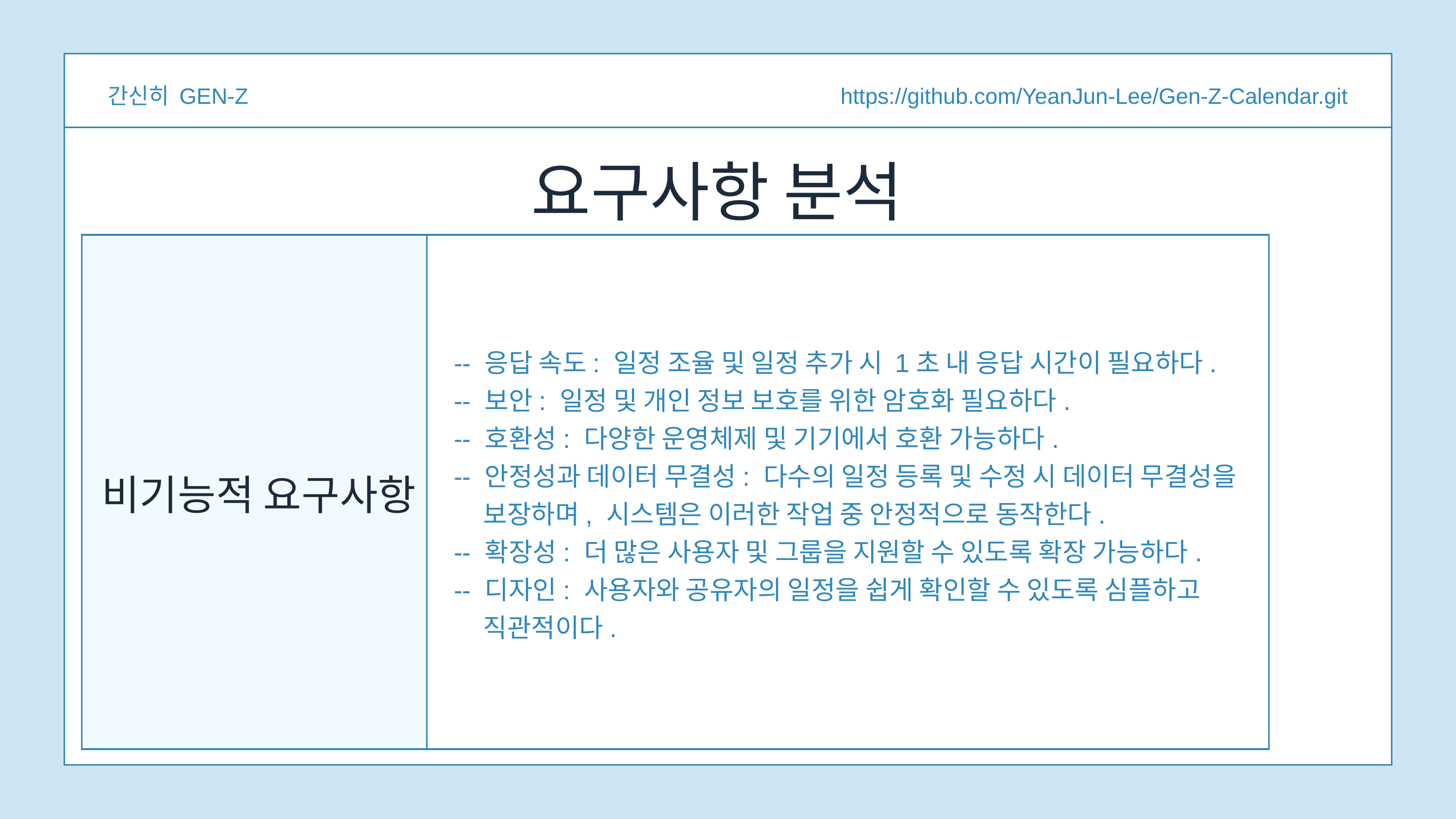

간신히 GEN-Z
https://github.com/YeanJun-Lee/Gen-Z-Calendar.git

요구사항 분석

-- 응답 속도: 일정 조율 및 일정 추가 시 1초 내 응답 시간이 필요하다.
-- 보안: 일정 및 개인 정보 보호를 위한 암호화 필요하다.
-- 호환성: 다양한 운영체제 및 기기에서 호환 가능하다.
-- 안정성과 데이터 무결성: 다수의 일정 등록 및 수정 시 데이터 무결성을
    보장하며, 시스템은 이러한 작업 중 안정적으로 동작한다.
-- 확장성: 더 많은 사용자 및 그룹을 지원할 수 있도록 확장 가능하다.
-- 디자인: 사용자와 공유자의 일정을 쉽게 확인할 수 있도록 심플하고
    직관적이다.
비기능적 요구사항